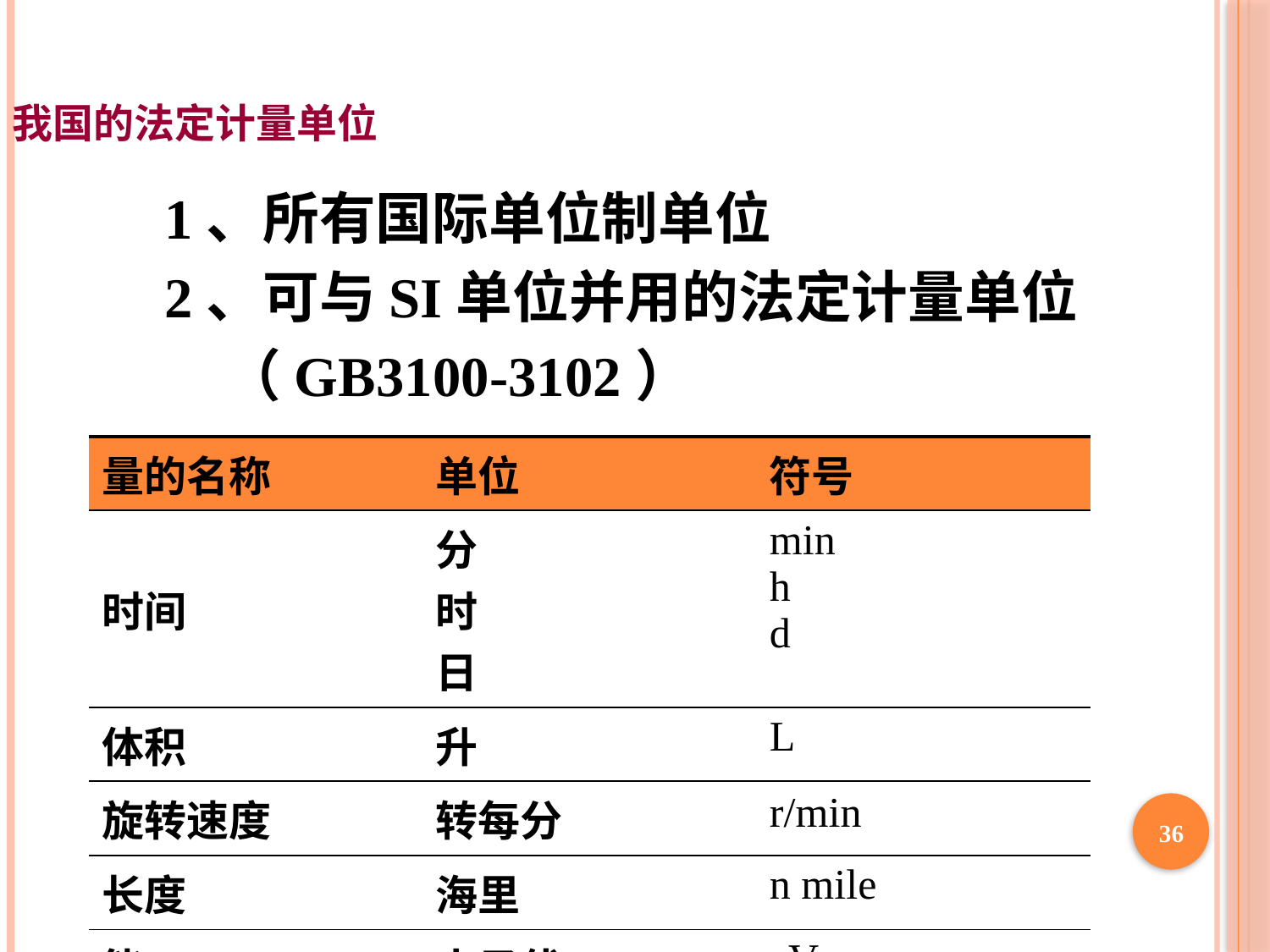

我国的法定计量单位
    1、所有国际单位制单位
    2、可与SI单位并用的法定计量单位
        （GB3100-3102）
| 量的名称 | 单位 | 符号 |
| --- | --- | --- |
| 时间 | 分 时 日 | min h d |
| 体积 | 升 | L |
| 旋转速度 | 转每分 | r/min |
| 长度 | 海里 | n mile |
| 能 | 电子伏 | eV |
36
36